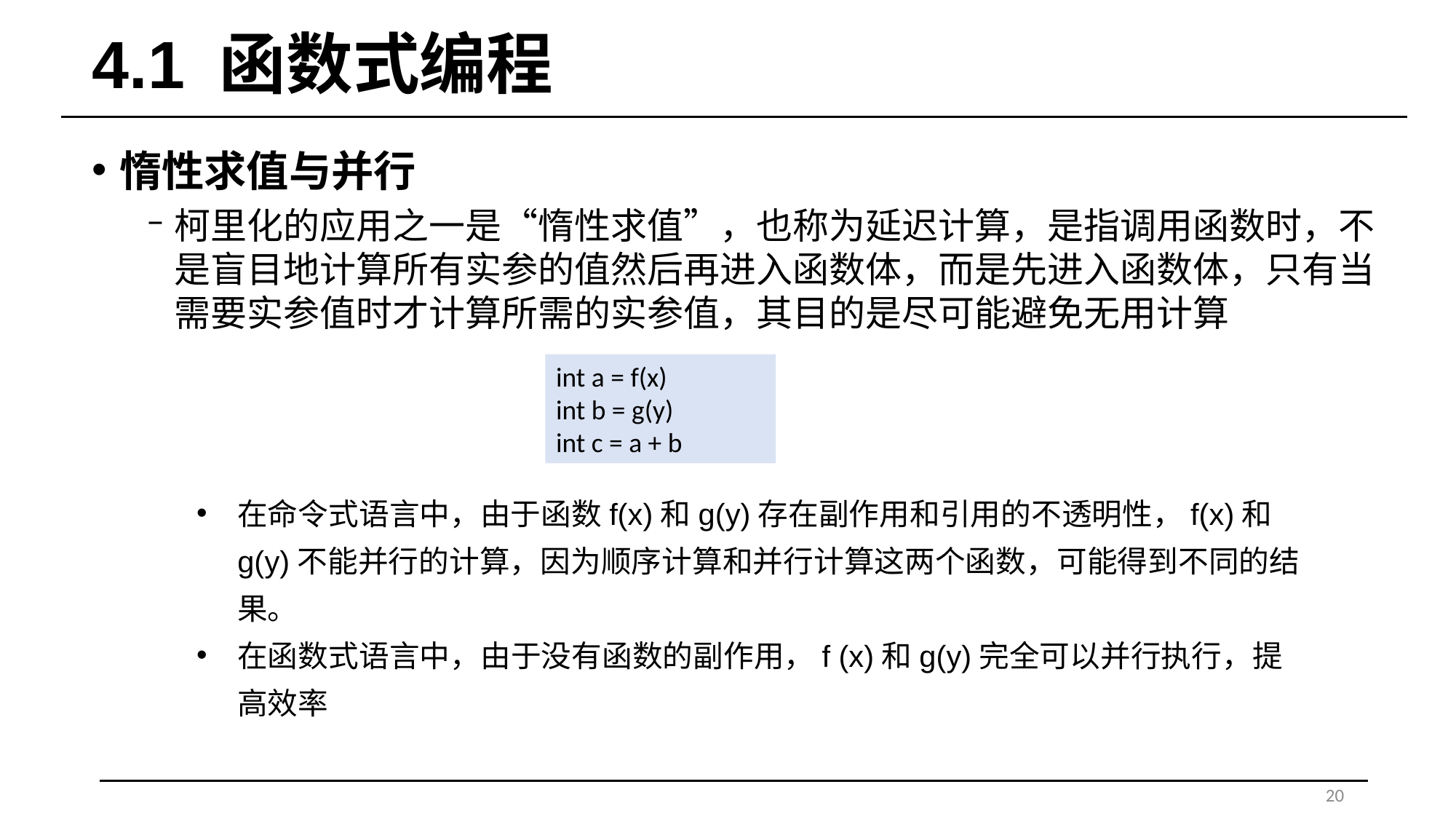

# 4.1 函数式编程
惰性求值与并行
柯里化的应用之一是“惰性求值”，也称为延迟计算，是指调用函数时，不是盲目地计算所有实参的值然后再进入函数体，而是先进入函数体，只有当需要实参值时才计算所需的实参值，其目的是尽可能避免无用计算
int a = f(x)
int b = g(y)
int c = a + b
在命令式语言中，由于函数f(x)和g(y)存在副作用和引用的不透明性，f(x)和g(y)不能并行的计算，因为顺序计算和并行计算这两个函数，可能得到不同的结果。
在函数式语言中，由于没有函数的副作用，f (x)和g(y)完全可以并行执行，提高效率
20